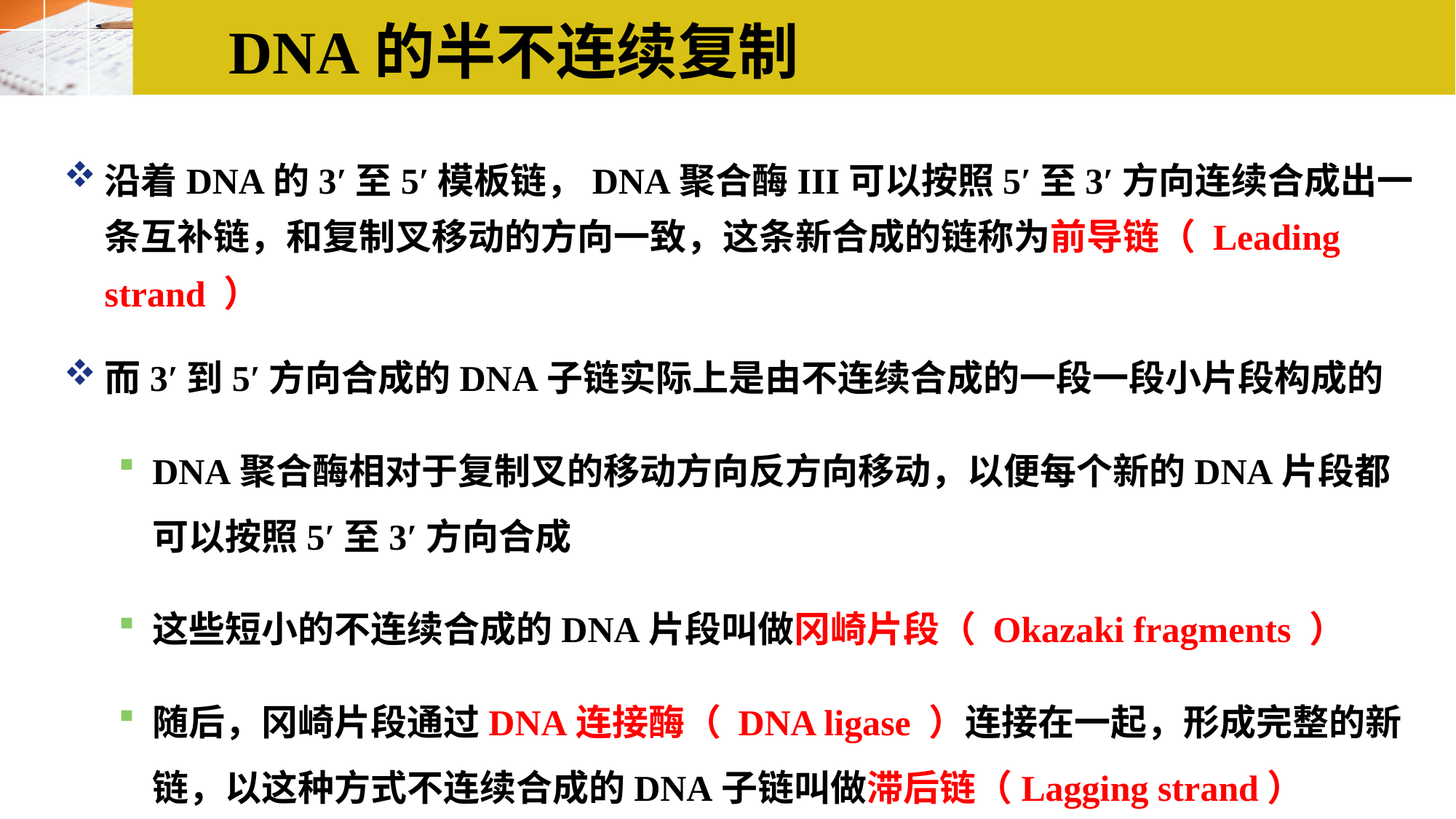

DNA的半不连续复制
沿着DNA的3′至5′模板链，DNA聚合酶III可以按照5′至3′方向连续合成出一条互补链，和复制叉移动的方向一致，这条新合成的链称为前导链（ Leading strand ）
而3ʹ到5ʹ方向合成的DNA子链实际上是由不连续合成的一段一段小片段构成的
DNA聚合酶相对于复制叉的移动方向反方向移动，以便每个新的DNA片段都可以按照5ʹ至3ʹ方向合成
这些短小的不连续合成的DNA片段叫做冈崎片段（ Okazaki fragments ）
随后，冈崎片段通过DNA连接酶（ DNA ligase ）连接在一起，形成完整的新链，以这种方式不连续合成的DNA子链叫做滞后链（Lagging strand）